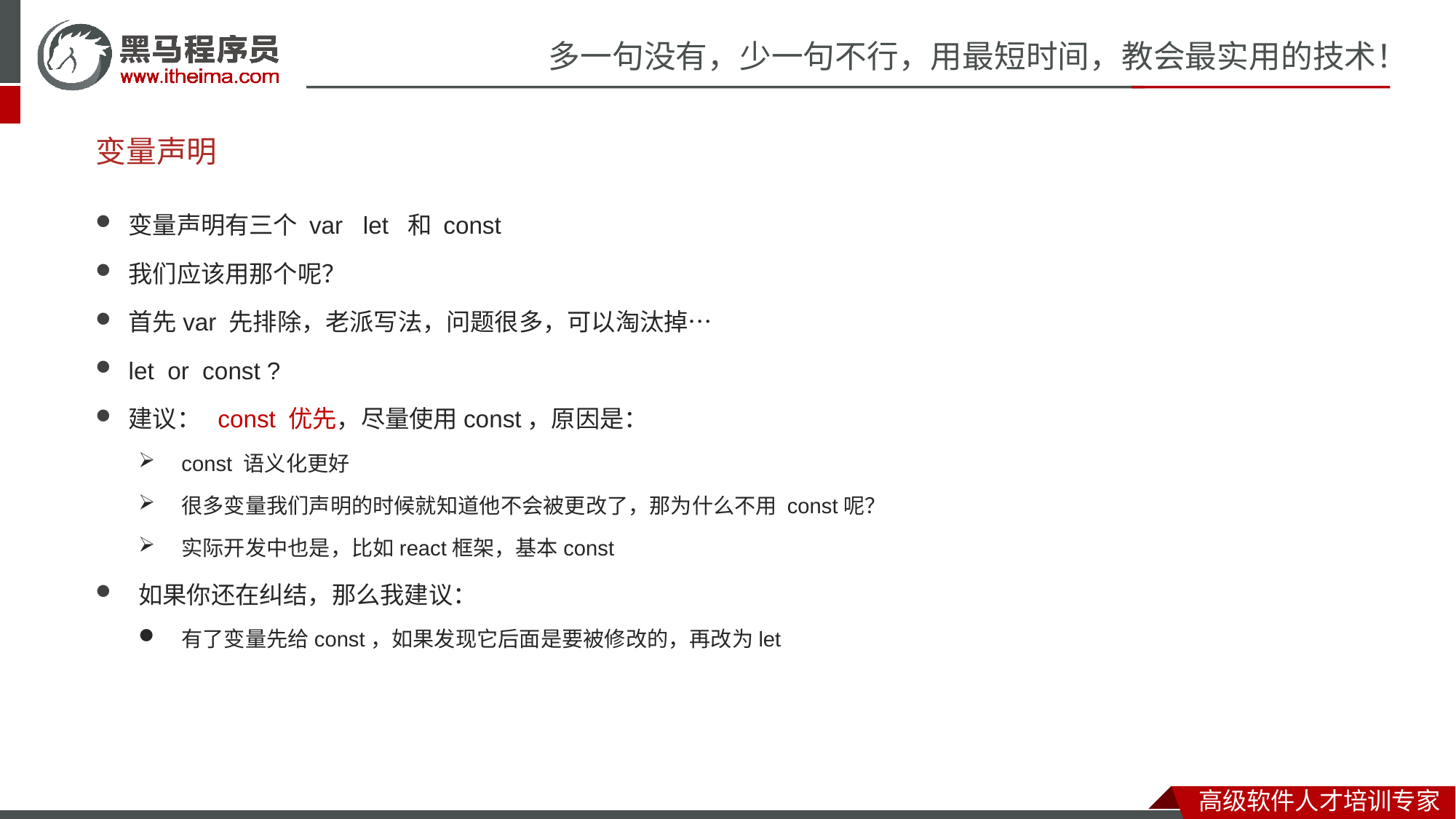

# 变量声明
变量声明有三个 var   let  和 const
我们应该用那个呢？
首先var 先排除，老派写法，问题很多，可以淘汰掉…
let  or  const ?
建议：  const 优先，尽量使用const，原因是：
const 语义化更好
很多变量我们声明的时候就知道他不会被更改了，那为什么不用 const呢？
实际开发中也是，比如react框架，基本const
如果你还在纠结，那么我建议：
有了变量先给const，如果发现它后面是要被修改的，再改为let